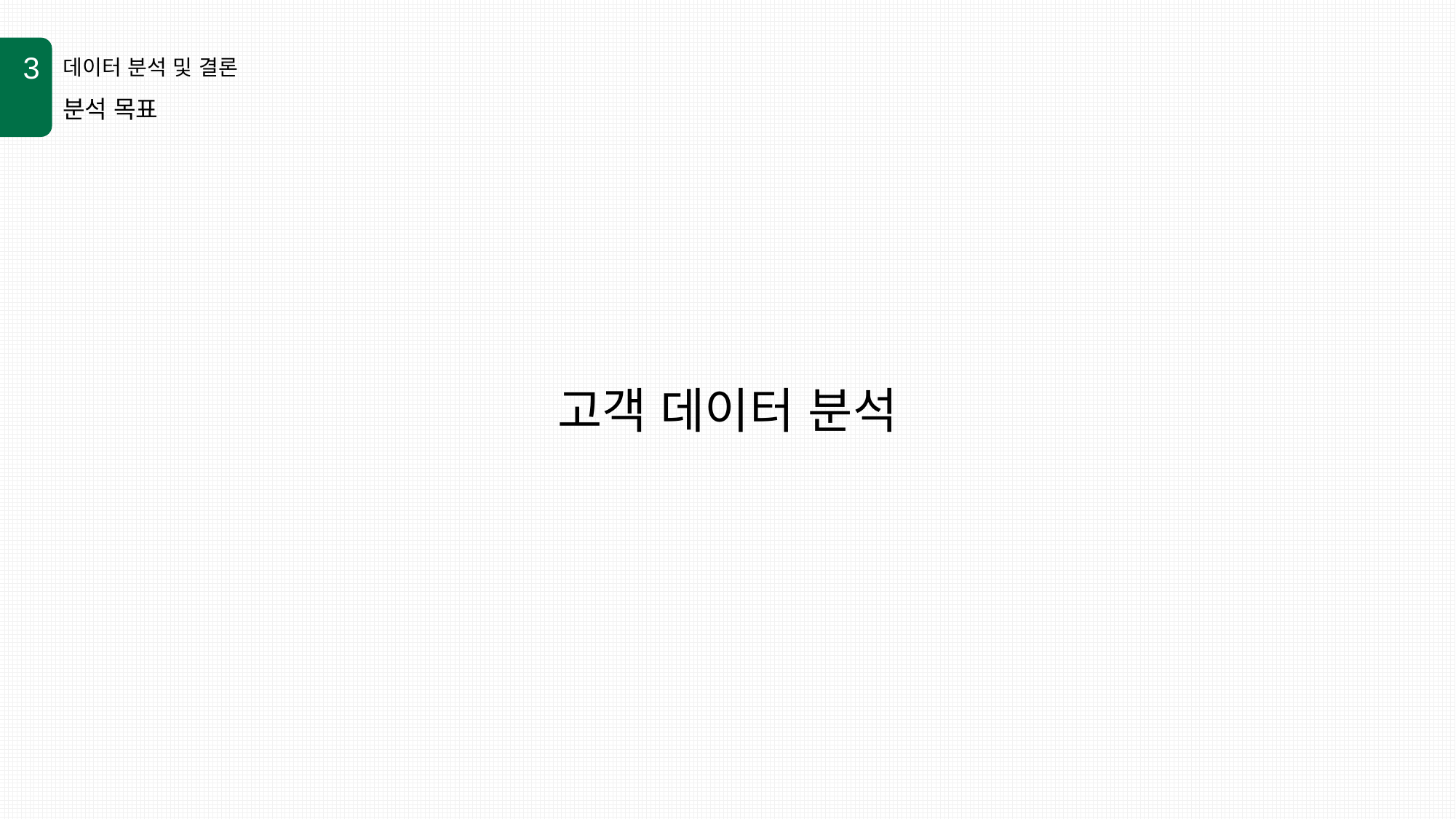

3
데이터 분석 및 결론
분석 목표
고객 데이터 분석